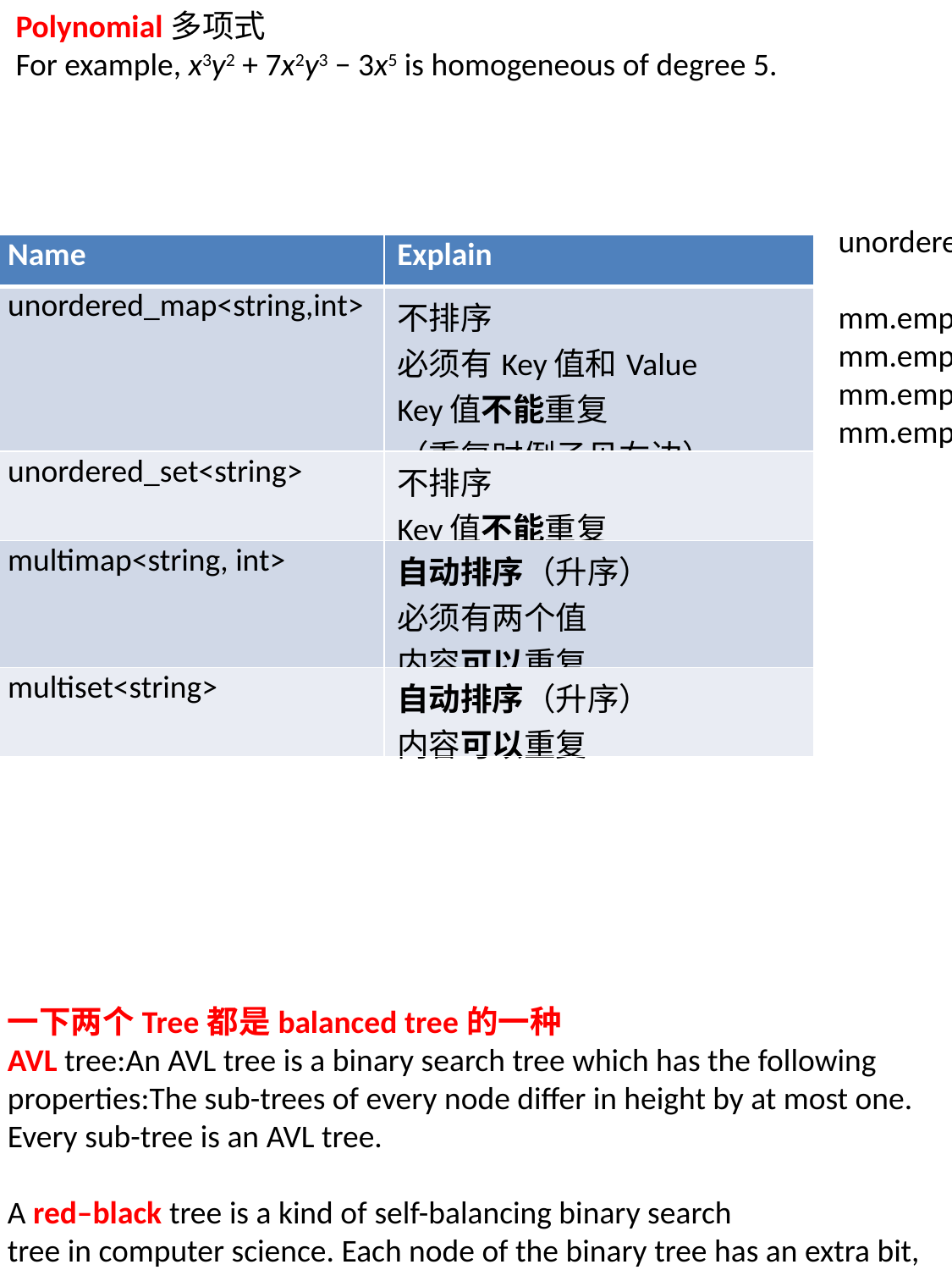

Polynomial多项式
For example, x3y2 + 7x2y3 − 3x5 is homogeneous of degree 5.
unordered_map<string,int> mm;

mm.emplace(make_pair("test", 1));
mm.emplace(make_pair("test1", 1));
mm.emplace(make_pair(“test”, 2));	// 被无视
mm.emplace(make_pair(“test”, 0));	// 被无视
| Name | Explain |
| --- | --- |
| unordered\_map<string,int> | 不排序 必须有Key值和Value Key值不能重复 （重复时例子见右边） |
| unordered\_set<string> | 不排序 Key值不能重复 |
| multimap<string, int> | 自动排序（升序） 必须有两个值 内容可以重复 |
| multiset<string> | 自动排序（升序） 内容可以重复 |
Unordered_XXX是Hash表构造，
查找速度快
还有map构造，这个和Unordered_map表面上一样，只是内部来讲map是tree实现，unordered_map是Hash表实现
MultiXXX可以自动排序
一下两个Tree都是balanced tree的一种
AVL tree:An AVL tree is a binary search tree which has the following properties:The sub-trees of every node differ in height by at most one. Every sub-tree is an AVL tree.

A red–black tree is a kind of self-balancing binary search tree in computer science. Each node of the binary tree has an extra bit, and that bit is often interpreted as the color (red or black) of the node. These color bits are used to ensure the tree remains approximately balanced during insertions and deletion
(红黑树是自动self-balancing tree)